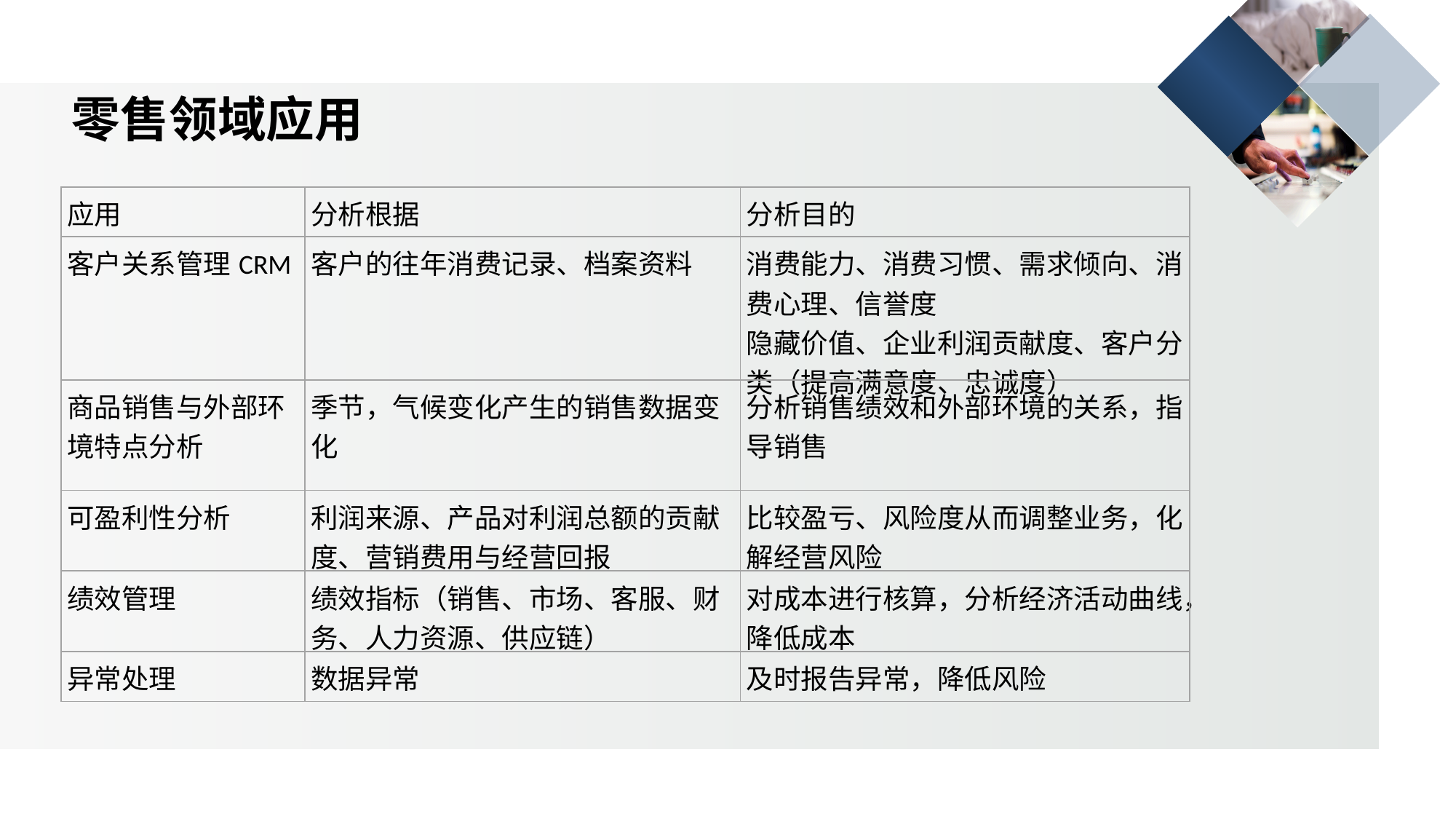

MORE  THEN  TEMPLATE

零售领域应用

| 应用 | 分析根据 | 分析目的 |
| --- | --- | --- |
| 客户关系管理CRM | 客户的往年消费记录、档案资料 | 消费能力、消费习惯、需求倾向、消费心理、信誉度 隐藏价值、企业利润贡献度、客户分类（提高满意度、忠诚度） |
| 商品销售与外部环境特点分析 | 季节，气候变化产生的销售数据变化 | 分析销售绩效和外部环境的关系，指导销售 |
| 可盈利性分析 | 利润来源、产品对利润总额的贡献度、营销费用与经营回报 | 比较盈亏、风险度从而调整业务，化解经营风险 |
| 绩效管理 | 绩效指标（销售、市场、客服、财务、人力资源、供应链） | 对成本进行核算，分析经济活动曲线，降低成本 |
| 异常处理 | 数据异常 | 及时报告异常，降低风险 |